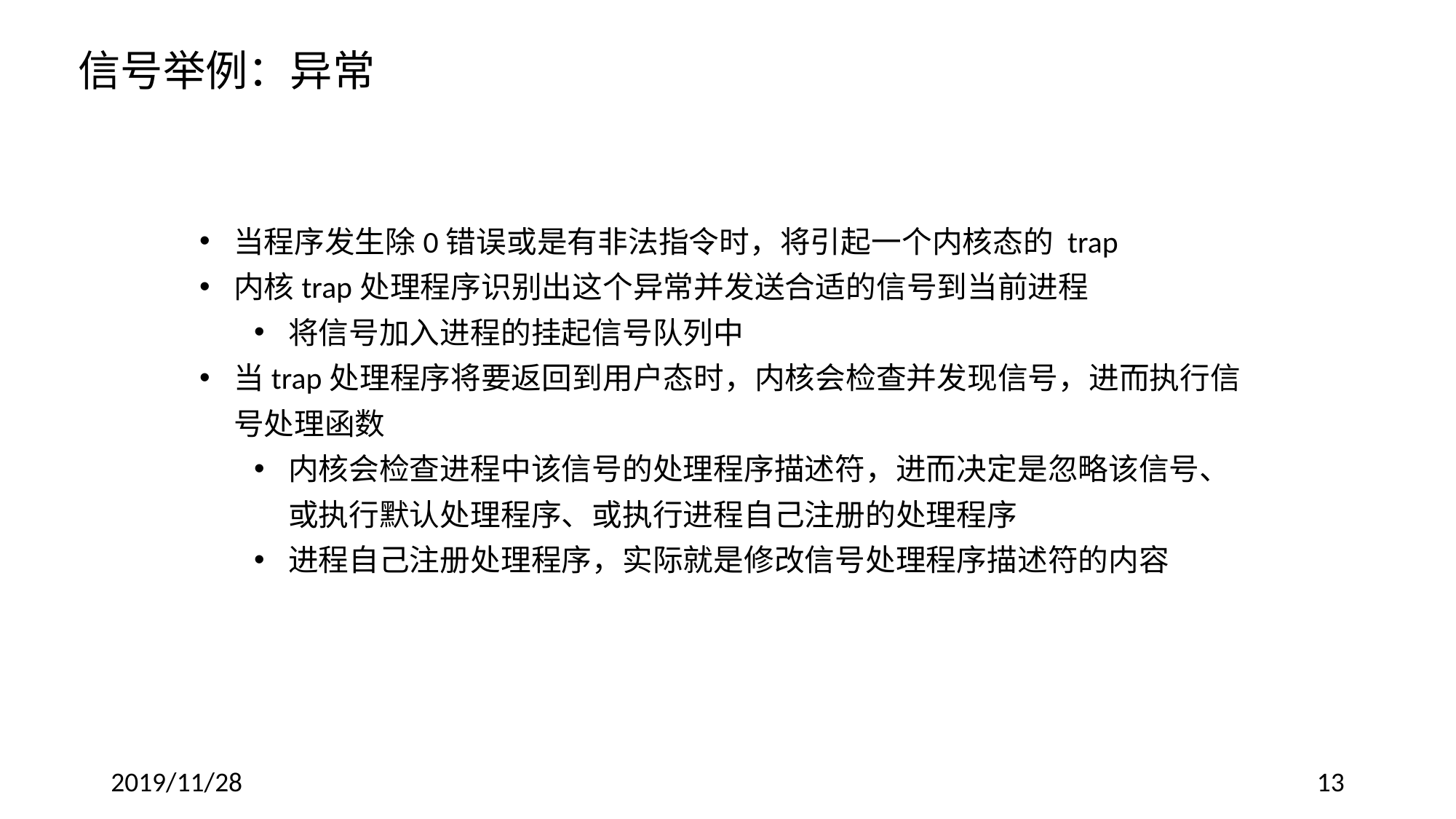

信号举例：异常
当程序发生除0错误或是有非法指令时，将引起一个内核态的 trap
内核trap处理程序识别出这个异常并发送合适的信号到当前进程
将信号加入进程的挂起信号队列中
当trap处理程序将要返回到用户态时，内核会检查并发现信号，进而执行信号处理函数
内核会检查进程中该信号的处理程序描述符，进而决定是忽略该信号、或执行默认处理程序、或执行进程自己注册的处理程序
进程自己注册处理程序，实际就是修改信号处理程序描述符的内容
2019/11/28
13